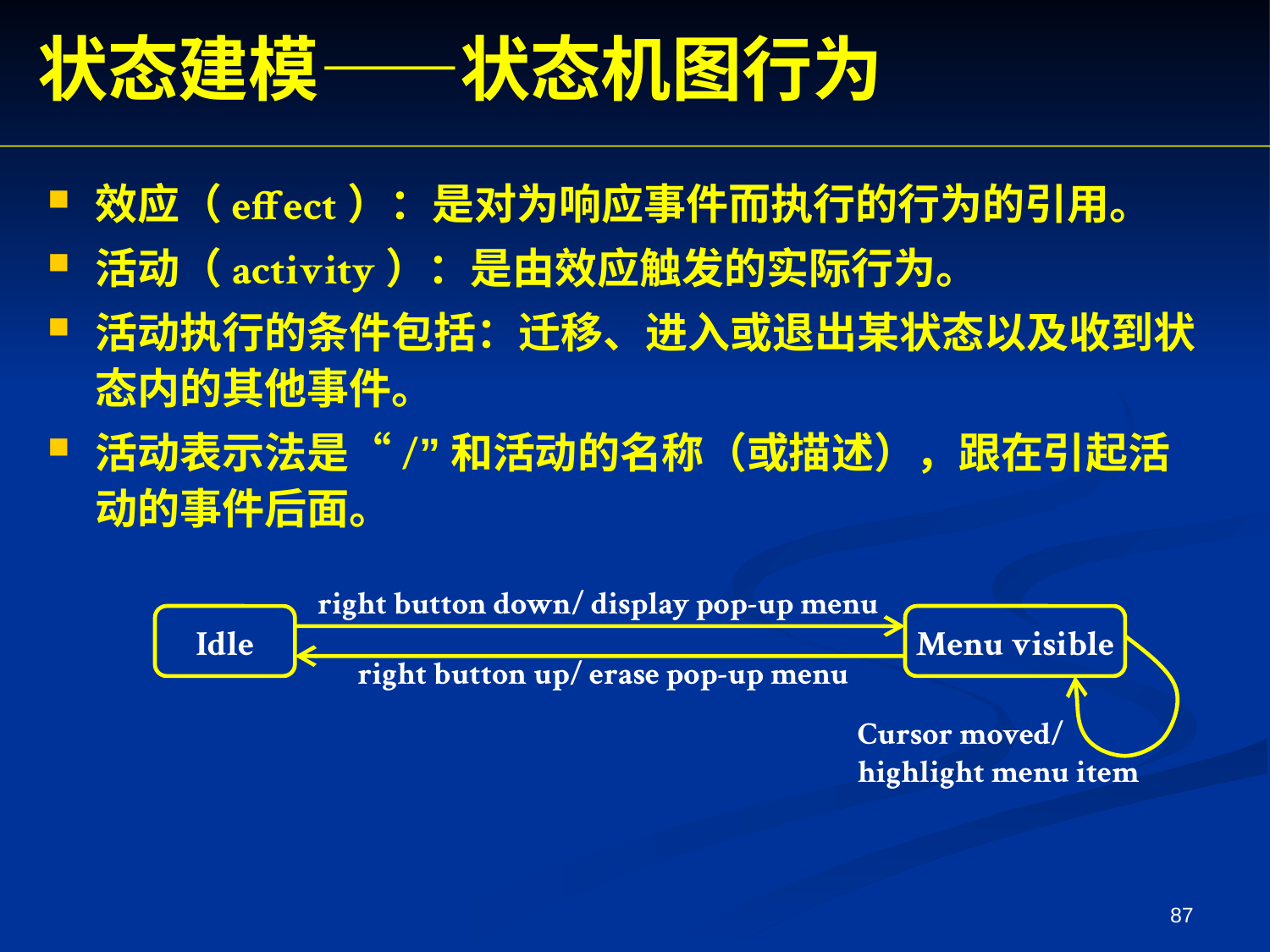

状态建模——状态机图行为

效应（effect）：是对为响应事件而执行的行为的引用。
活动（activity）：是由效应触发的实际行为。
活动执行的条件包括：迁移、进入或退出某状态以及收到状态内的其他事件。
活动表示法是“/”和活动的名称（或描述），跟在引起活动的事件后面。
right button down/ display pop-up menu
Idle
Menu visible

right button up/ erase pop-up menu

Cursor moved/ highlight menu item
87